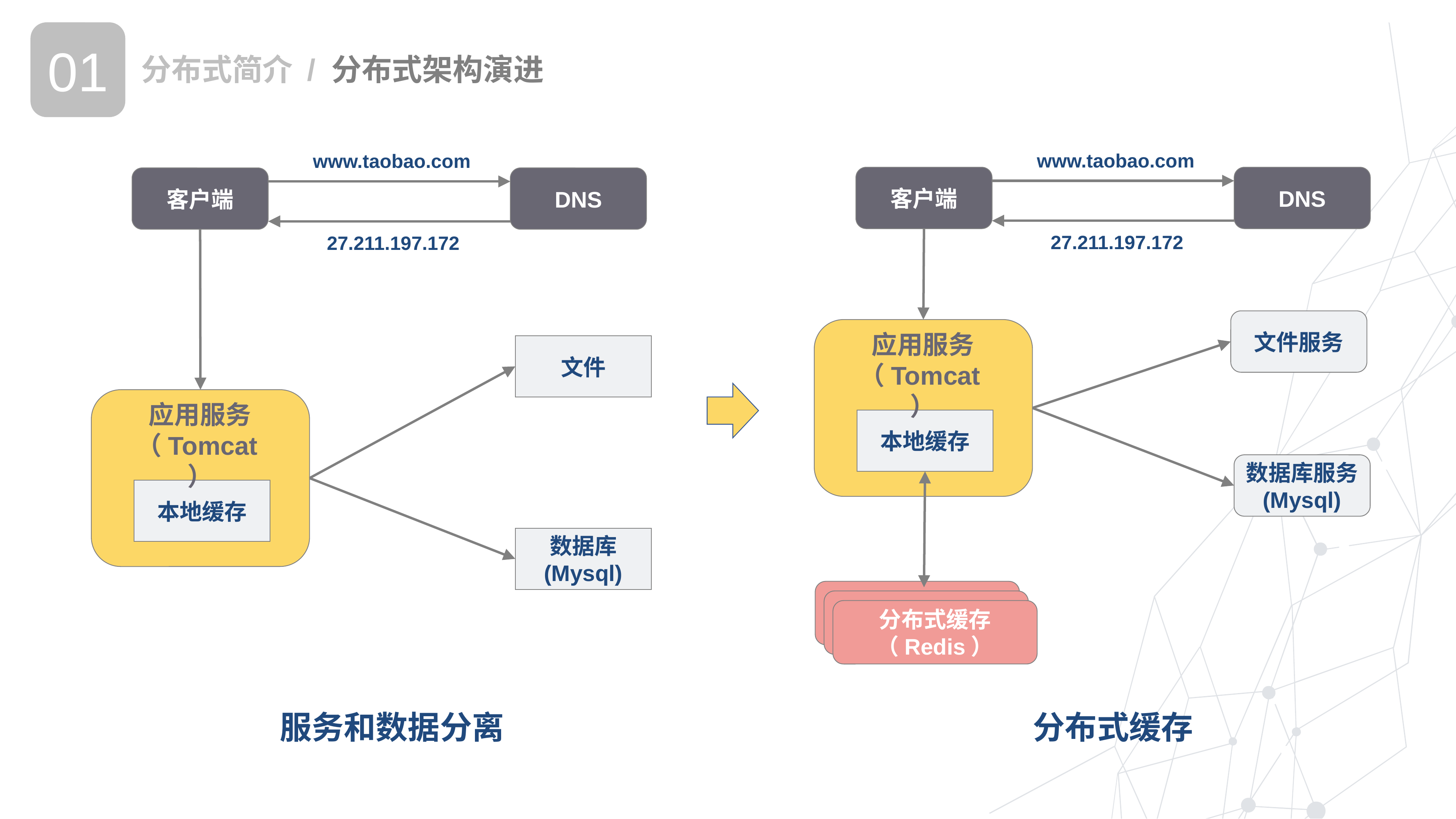

01
分布式简介 / 分布式架构演进

www.taobao.com
客户端
DNS
27.211.197.172
文件服务

应用服务
（Tomcat）
本地缓存
数据库服务
(Mysql)

分布式缓存
（Redis）
www.taobao.com
客户端
DNS
27.211.197.172
文件

应用服务
（Tomcat）
本地缓存
数据库
(Mysql)

服务和数据分离
分布式缓存